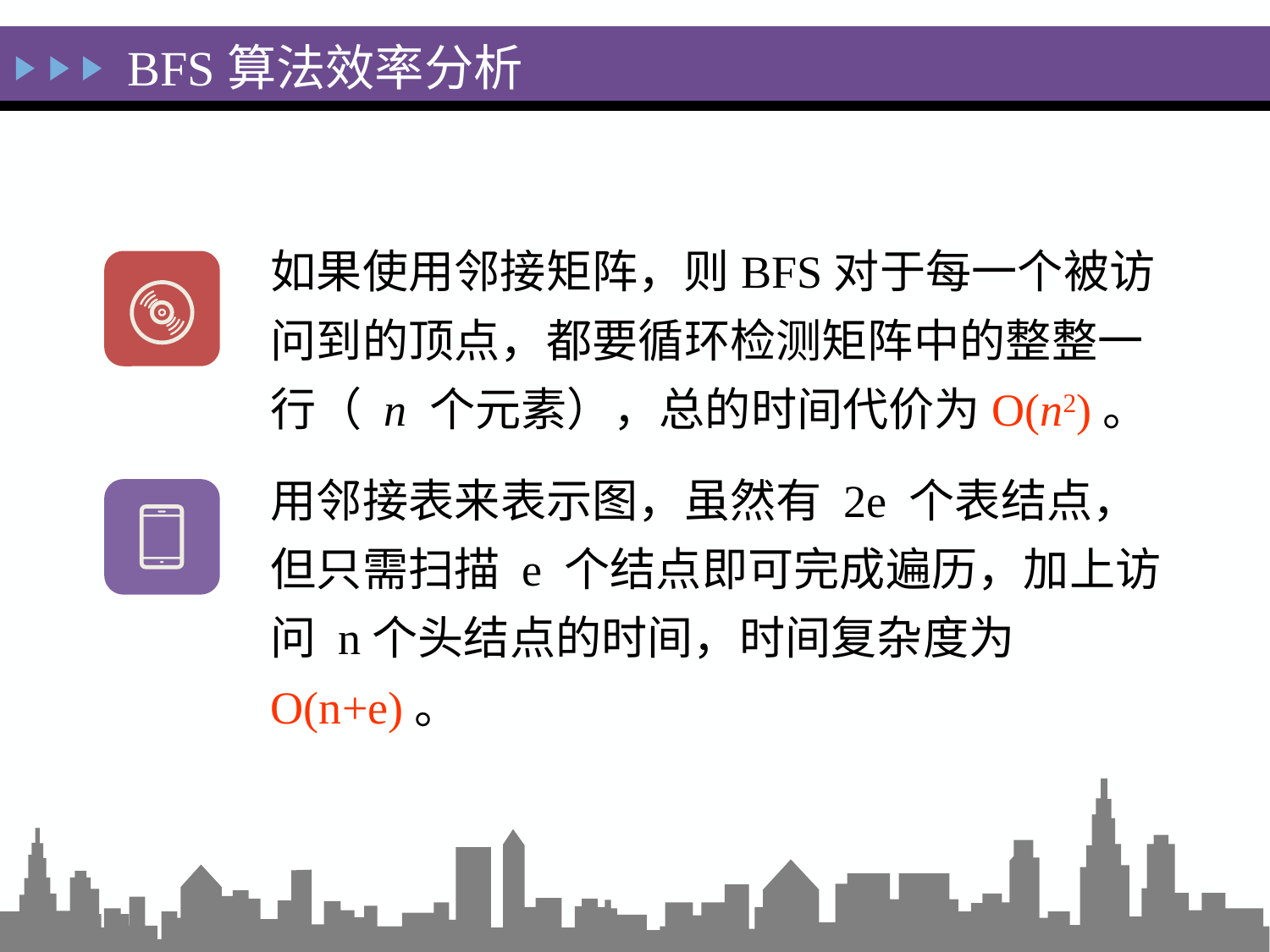

BFS算法效率分析
如果使用邻接矩阵，则BFS对于每一个被访问到的顶点，都要循环检测矩阵中的整整一行（ n 个元素），总的时间代价为O(n2)。
用邻接表来表示图，虽然有 2e 个表结点，但只需扫描 e 个结点即可完成遍历，加上访问 n个头结点的时间，时间复杂度为O(n+e)。